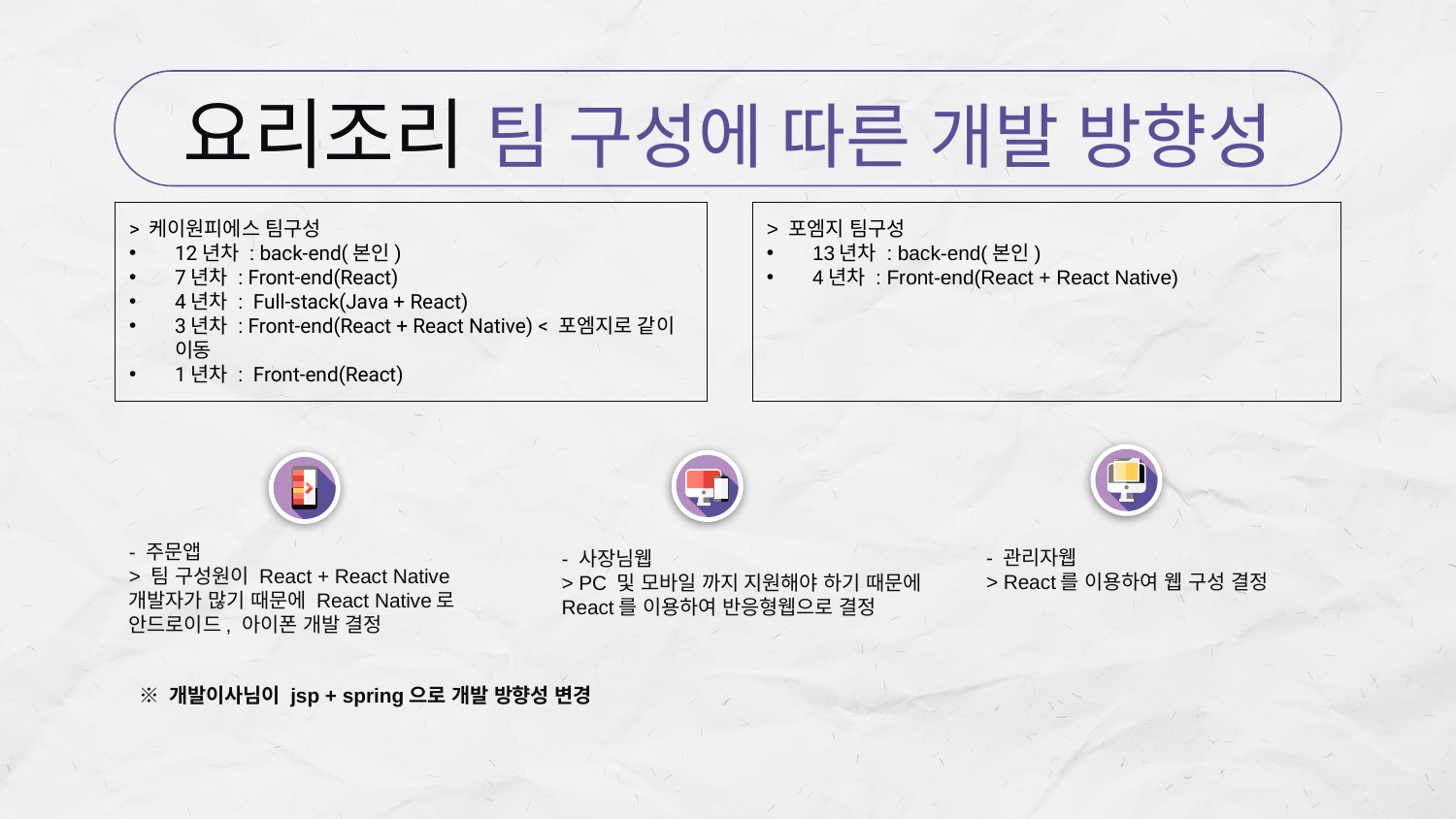

# 요리조리 팀 구성에 따른 개발 방향성

> 포엠지 팀구성
13년차 : back-end(본인)
4년차 : Front-end(React + React Native)
> 케이원피에스 팀구성
12년차 : back-end(본인)
7년차 : Front-end(React)
4년차 :  Full-stack(Java + React)
3년차 : Front-end(React + React Native) < 포엠지로 같이 이동
1년차 :  Front-end(React)

- 주문앱
> 팀 구성원이 React + React Native 개발자가 많기 때문에 React Native로 안드로이드, 아이폰 개발 결정
- 관리자웹
> React를 이용하여 웹 구성 결정
- 사장님웹
> PC 및 모바일 까지 지원해야 하기 때문에 React를 이용하여 반응형웹으로 결정
 ※ 개발이사님이 jsp + spring으로 개발 방향성 변경